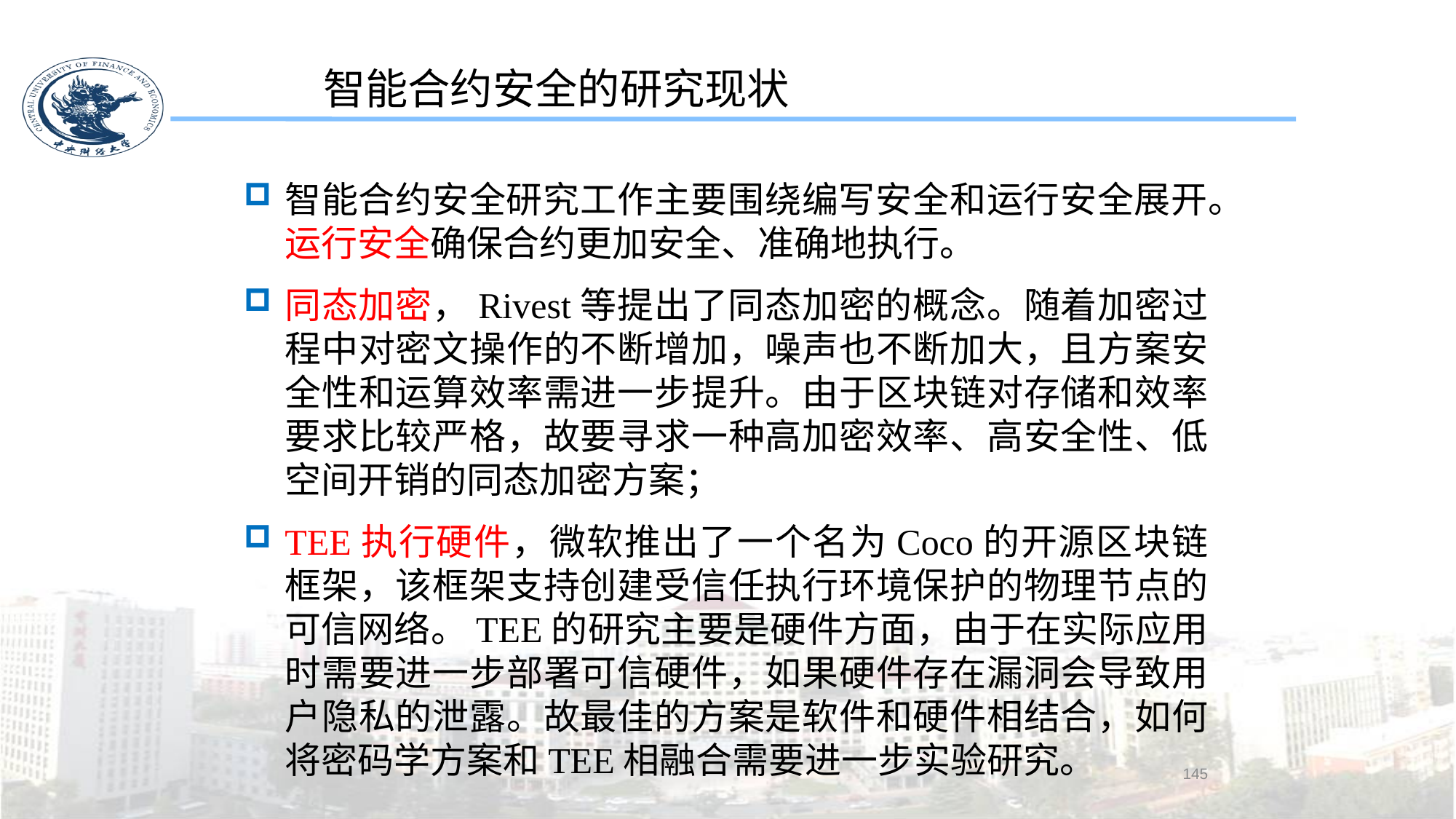

智能合约安全的研究现状
智能合约安全研究工作主要围绕编写安全和运行安全展开。运行安全确保合约更加安全、准确地执行。
同态加密，Rivest等提出了同态加密的概念。随着加密过程中对密文操作的不断增加，噪声也不断加大，且方案安全性和运算效率需进一步提升。由于区块链对存储和效率要求比较严格，故要寻求一种高加密效率、高安全性、低空间开销的同态加密方案；
TEE执行硬件，微软推出了一个名为Coco的开源区块链框架，该框架支持创建受信任执行环境保护的物理节点的可信网络。TEE的研究主要是硬件方面，由于在实际应用时需要进一步部署可信硬件，如果硬件存在漏洞会导致用户隐私的泄露。故最佳的方案是软件和硬件相结合，如何将密码学方案和TEE相融合需要进一步实验研究。
145